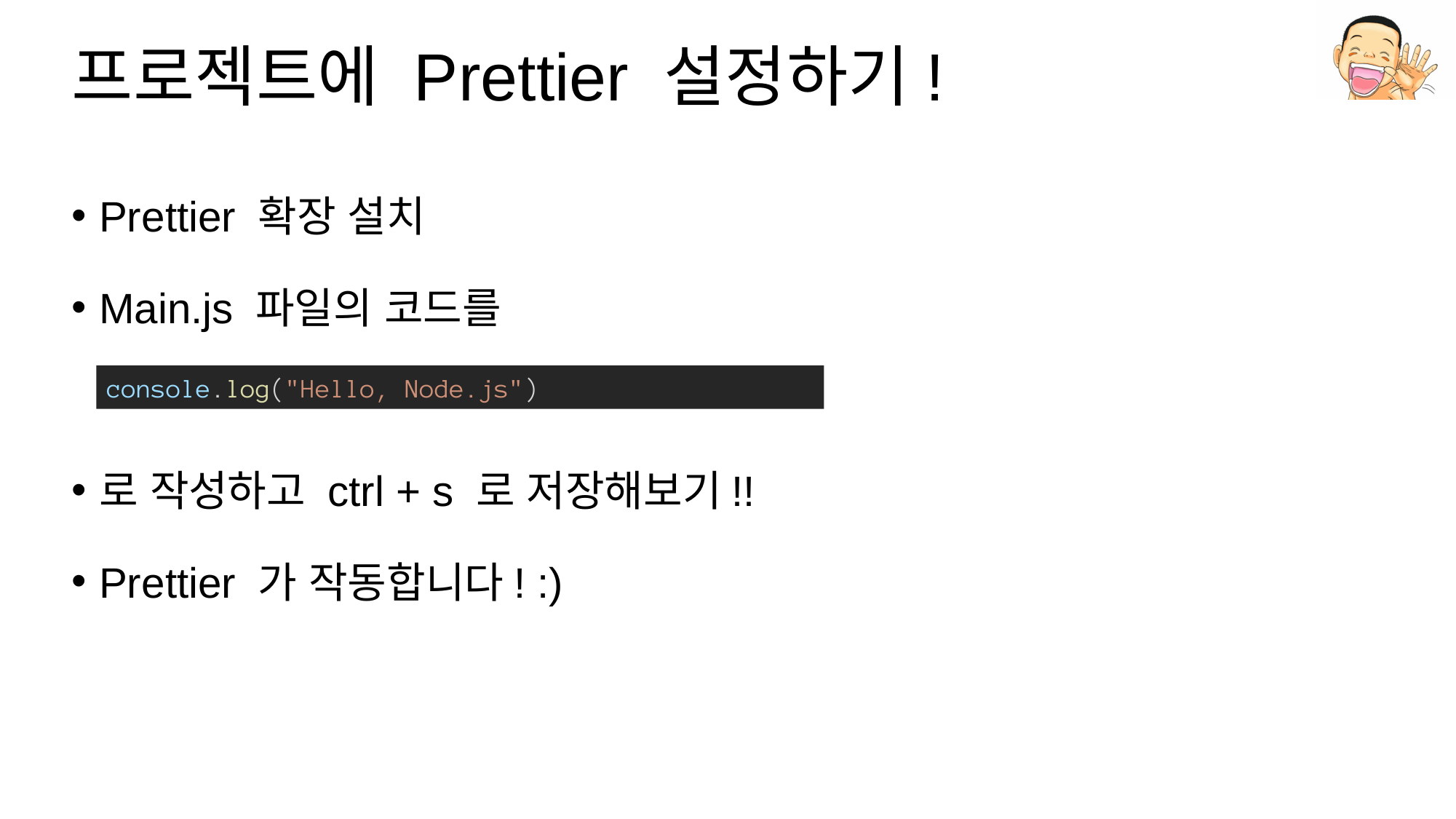

# 프로젝트에 Prettier 설정하기!
Prettier 확장 설치
Main.js 파일의 코드를

로 작성하고 ctrl + s 로 저장해보기!!
Prettier 가 작동합니다! :)
console.log("Hello, Node.js")